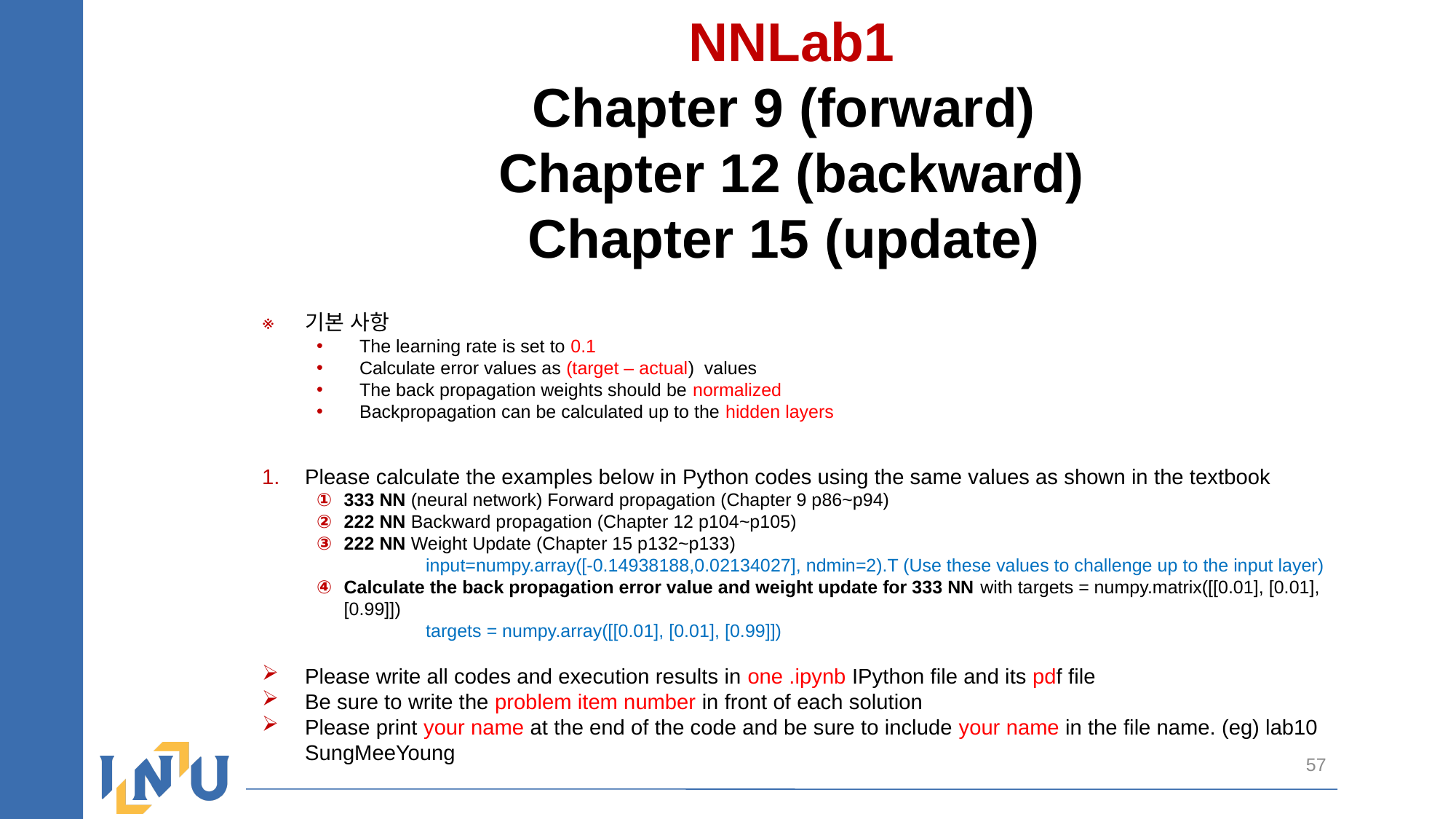

NNLab1
Chapter 9 (forward)
Chapter 12 (backward)
Chapter 15 (update)
기본 사항
The learning rate is set to 0.1
Calculate error values as (target – actual)  values
The back propagation weights should be normalized
Backpropagation can be calculated up to the hidden layers

Please calculate the examples below in Python codes using the same values as shown in the textbook
333 NN (neural network) Forward propagation (Chapter 9 p86~p94)
222 NN Backward propagation (Chapter 12 p104~p105)
222 NN Weight Update (Chapter 15 p132~p133)
	input=numpy.array([-0.14938188,0.02134027], ndmin=2).T (Use these values to challenge up to the input layer)
Calculate the back propagation error value and weight update for 333 NN with targets = numpy.matrix([[0.01], [0.01], [0.99]])
	targets = numpy.array([[0.01], [0.01], [0.99]])

Please write all codes and execution results in one .ipynb IPython file and its pdf file
Be sure to write the problem item number in front of each solution
Please print your name at the end of the code and be sure to include your name in the file name. (eg) lab10 SungMeeYoung
57